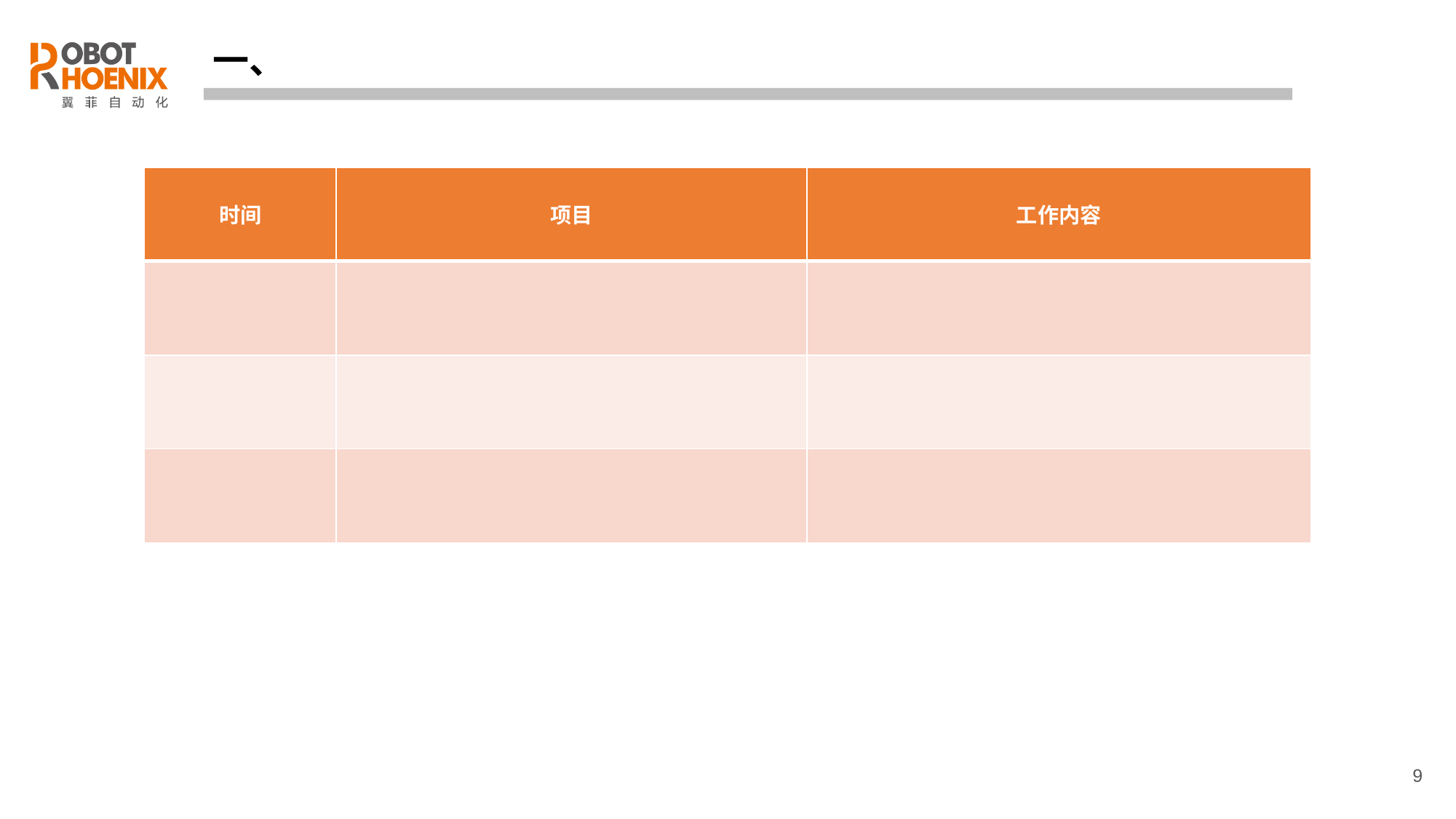

一、
| 时间 | 项目 | 工作内容 |
| --- | --- | --- |
|  |  |  |
|  |  |  |
|  |  |  |
9